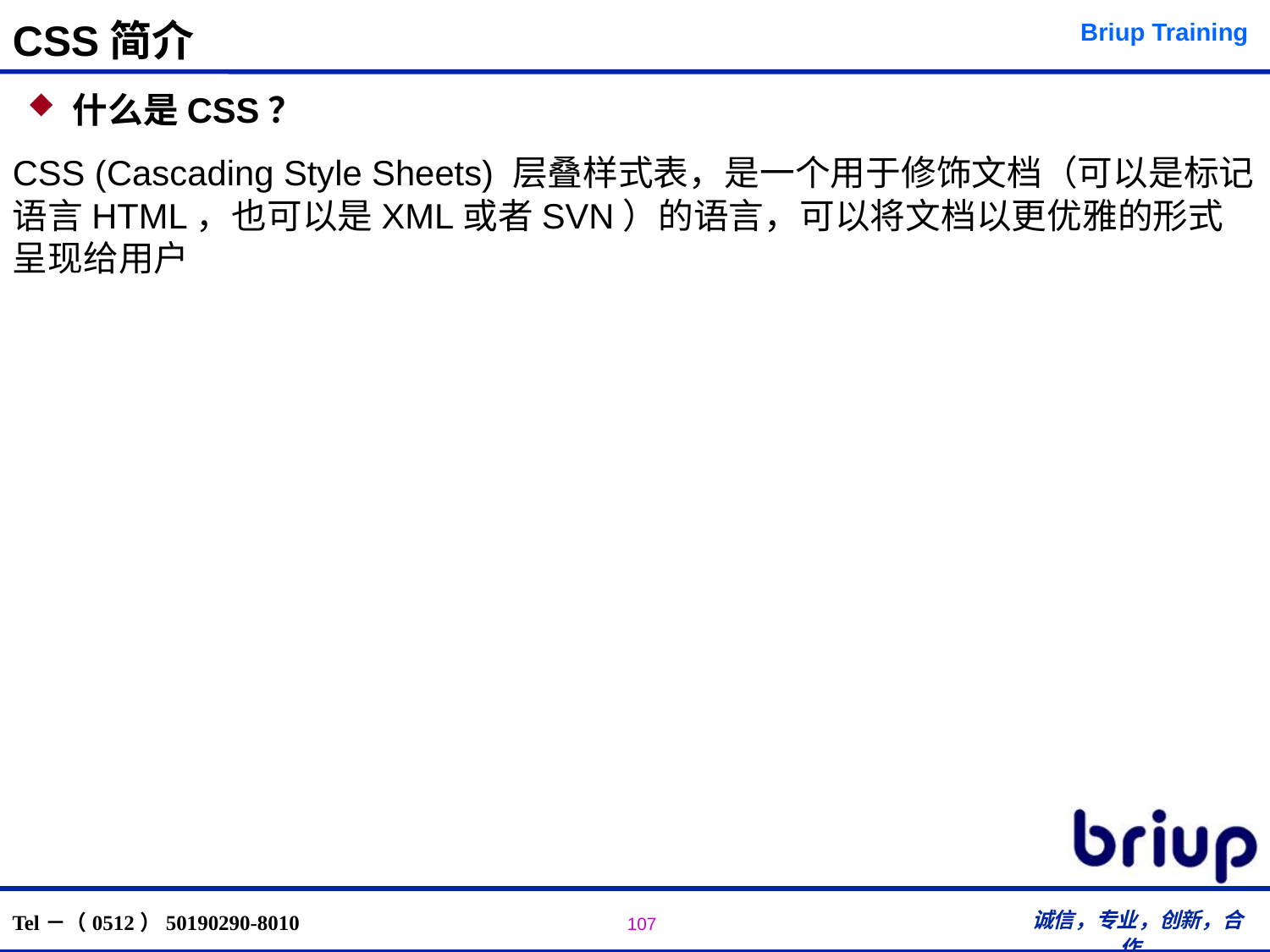

# CSS简介
什么是CSS？
CSS (Cascading Style Sheets) 层叠样式表，是一个用于修饰文档（可以是标记语言HTML，也可以是XML或者SVN）的语言，可以将文档以更优雅的形式呈现给用户